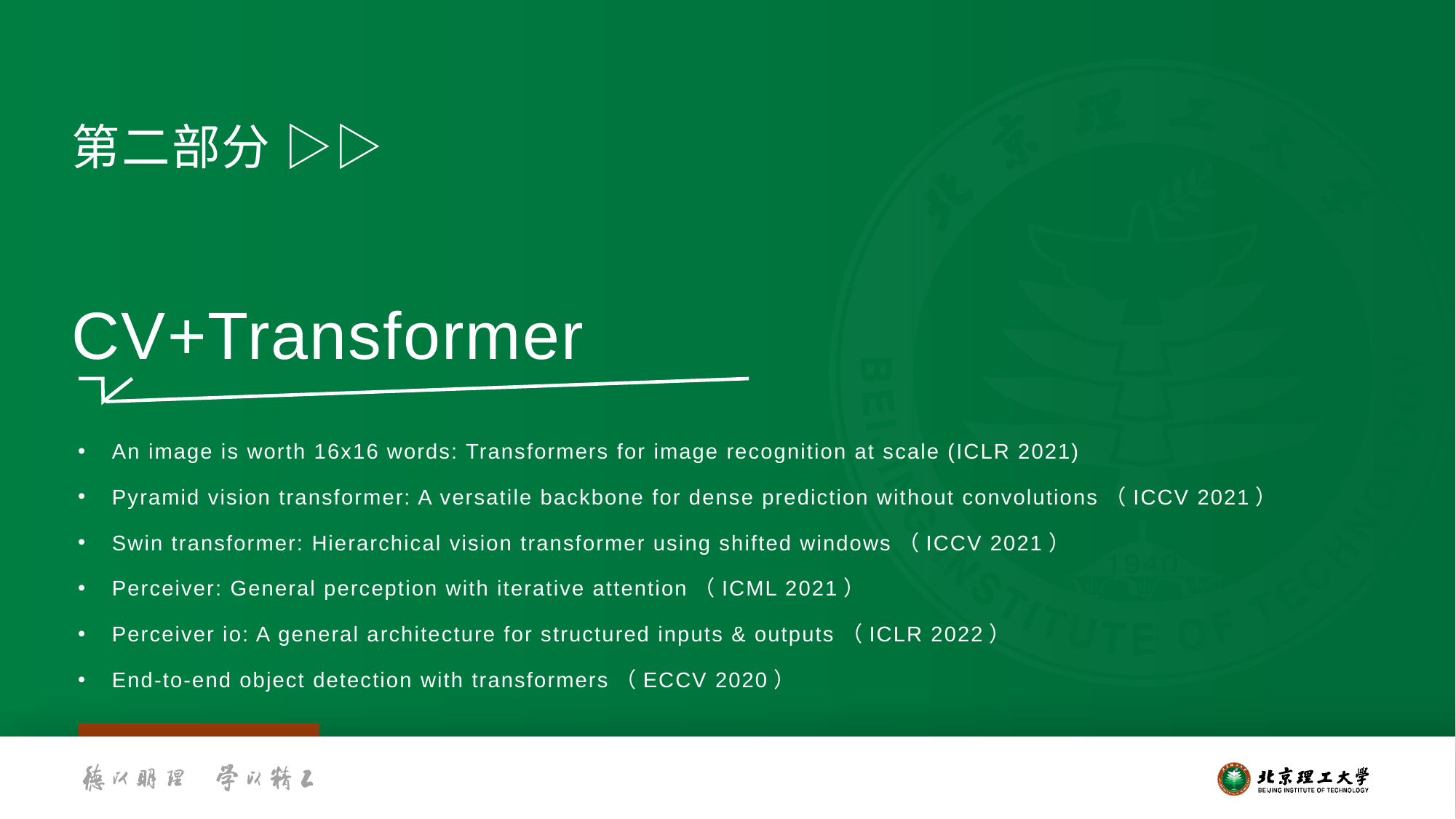

第二部分 ▷▷
CV+Transformer

An image is worth 16x16 words: Transformers for image recognition at scale (ICLR 2021)
Pyramid vision transformer: A versatile backbone for dense prediction without convolutions（ICCV 2021）
Swin transformer: Hierarchical vision transformer using shifted windows（ICCV 2021）
Perceiver: General perception with iterative attention（ICML 2021）
Perceiver io: A general architecture for structured inputs & outputs（ICLR 2022）
End-to-end object detection with transformers（ECCV 2020）